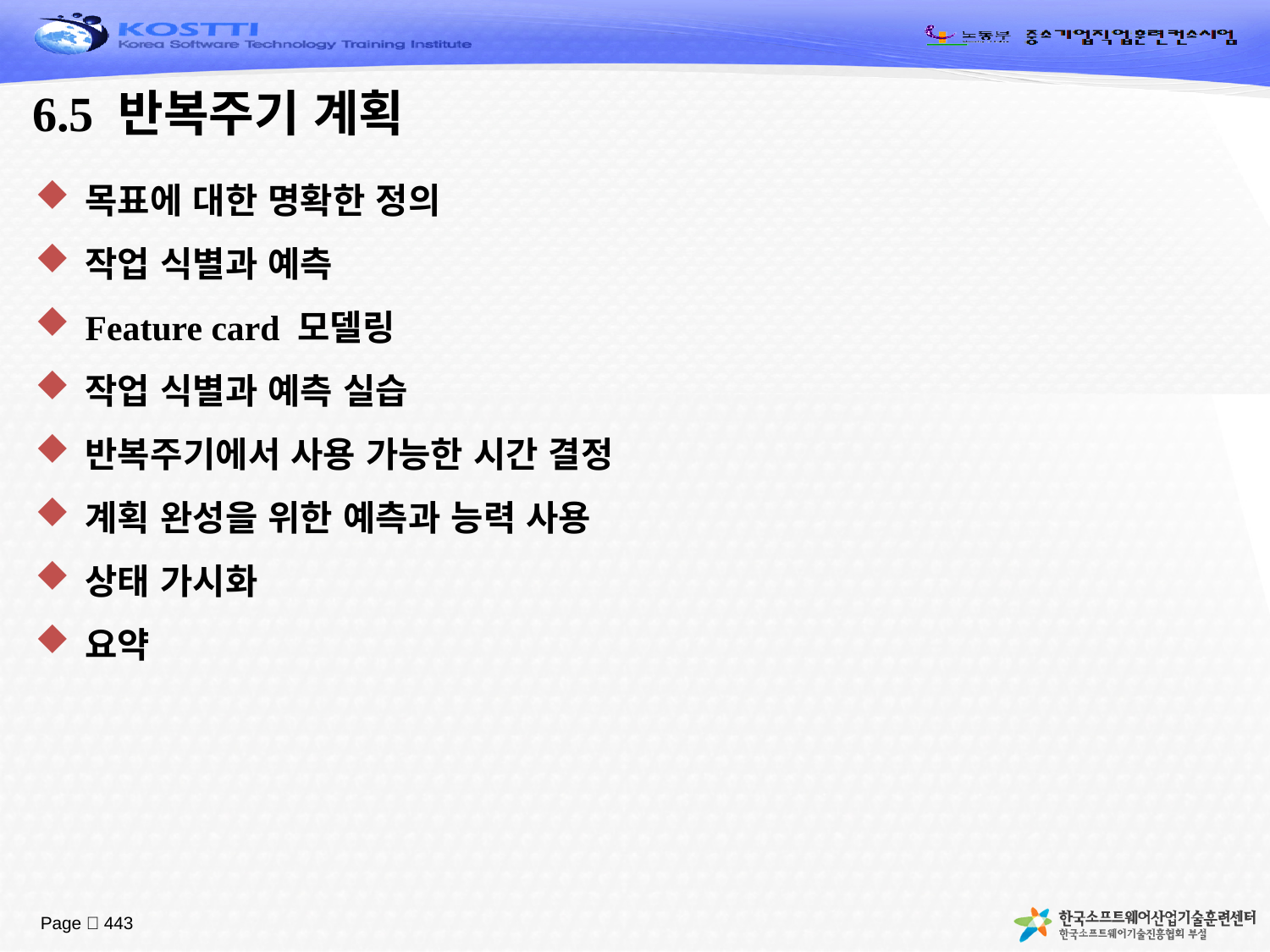

# 6.5 반복주기 계획
목표에 대한 명확한 정의
작업 식별과 예측
Feature card 모델링
작업 식별과 예측 실습
반복주기에서 사용 가능한 시간 결정
계획 완성을 위한 예측과 능력 사용
상태 가시화
요약